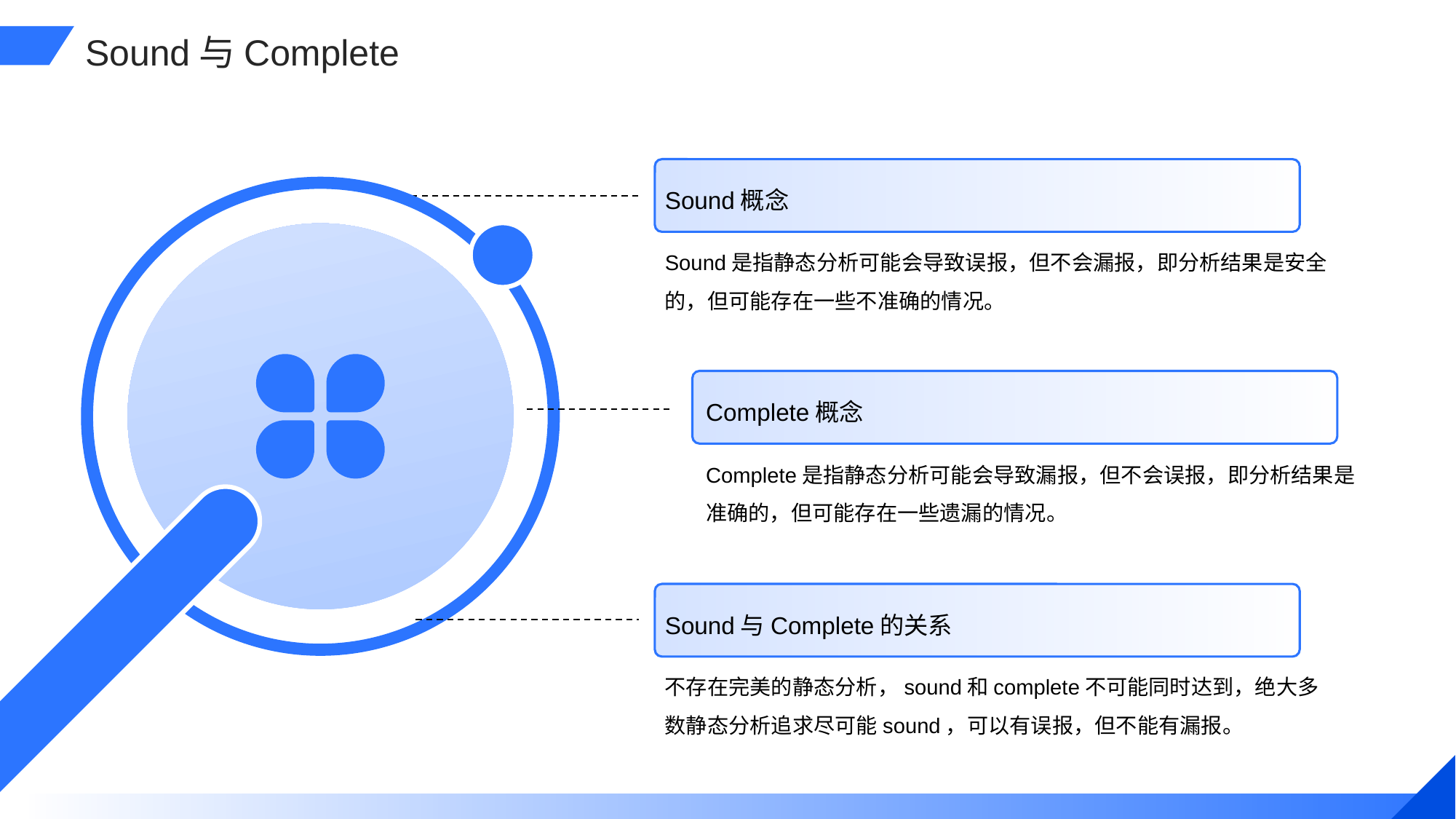

Sound与Complete

Sound概念

Sound是指静态分析可能会导致误报，但不会漏报，即分析结果是安全的，但可能存在一些不准确的情况。

Complete概念

Complete是指静态分析可能会导致漏报，但不会误报，即分析结果是准确的，但可能存在一些遗漏的情况。

Sound与Complete的关系
不存在完美的静态分析，sound和complete不可能同时达到，绝大多数静态分析追求尽可能sound，可以有误报，但不能有漏报。